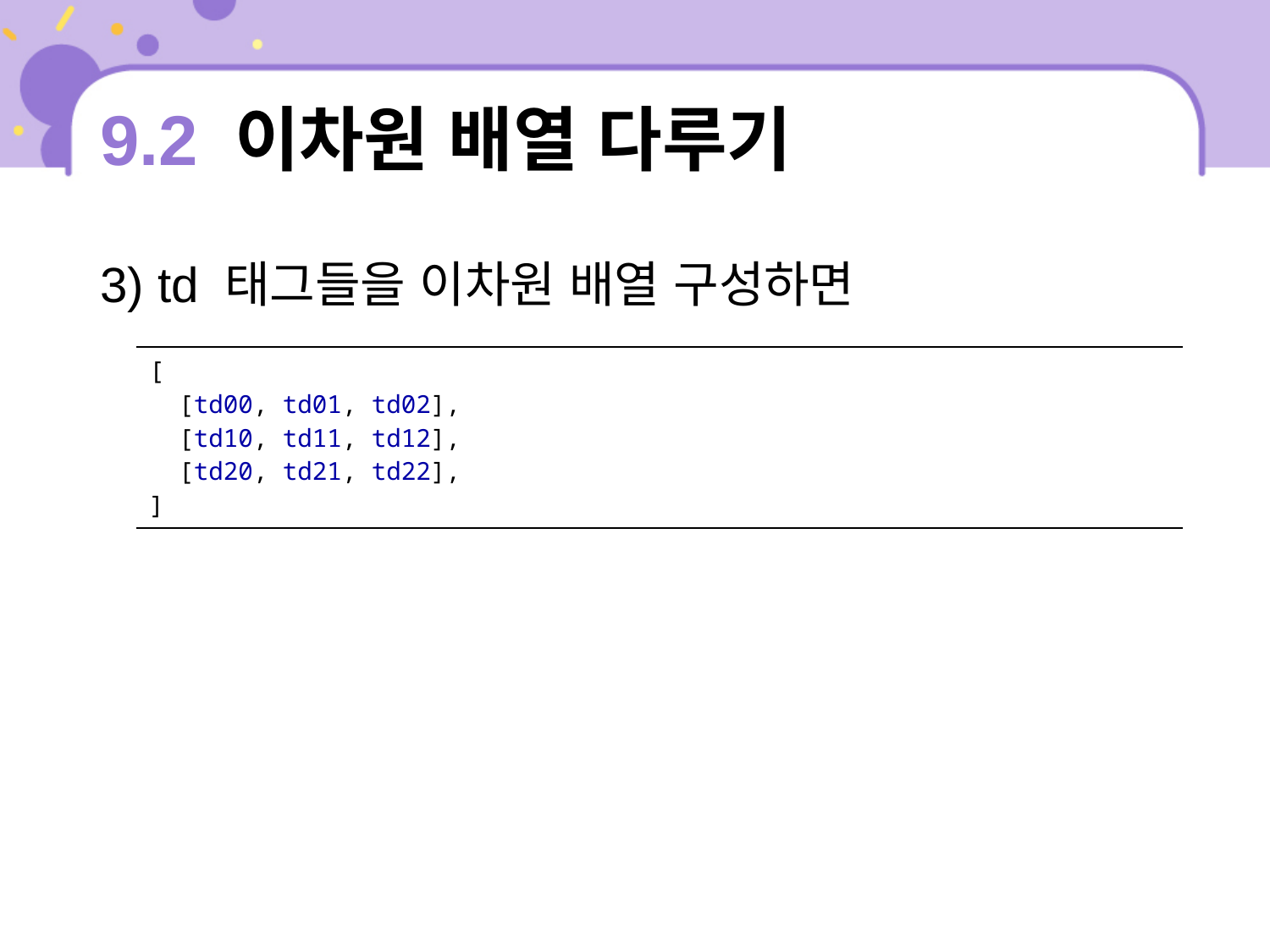

# 9.2 이차원 배열 다루기
3) td 태그들을 이차원 배열 구성하면
| [ [td00, td01, td02], [td10, td11, td12], [td20, td21, td22], ] |
| --- |